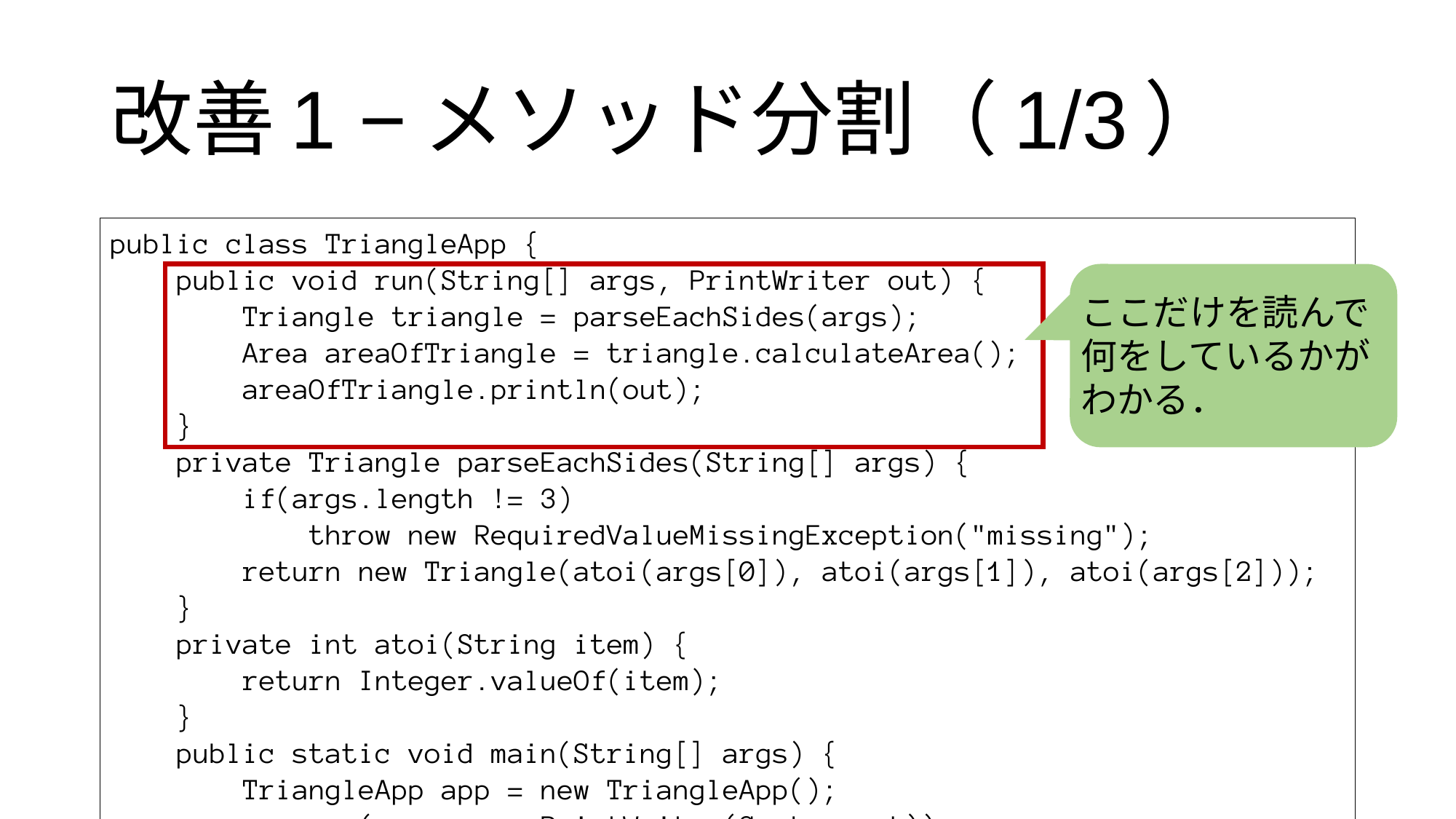

# 改善1 −メソッド分割（1/3）

public class TriangleApp {
    public void run(String[] args, PrintWriter out) {
        Triangle triangle = parseEachSides(args);
        Area areaOfTriangle = triangle.calculateArea();
        areaOfTriangle.println(out);
    }
    private Triangle parseEachSides(String[] args) {
        if(args.length != 3)
            throw new RequiredValueMissingException("missing");
        return new Triangle(atoi(args[0]), atoi(args[1]), atoi(args[2]));
    }
    private int atoi(String item) {
        return Integer.valueOf(item);
    }
    public static void main(String[] args) {
        TriangleApp app = new TriangleApp();
        app.run(args, new PrintWriter(System.out));
    }
}

ここだけを読んで何をしているかがわかる．
セミナーD (玉田）
21